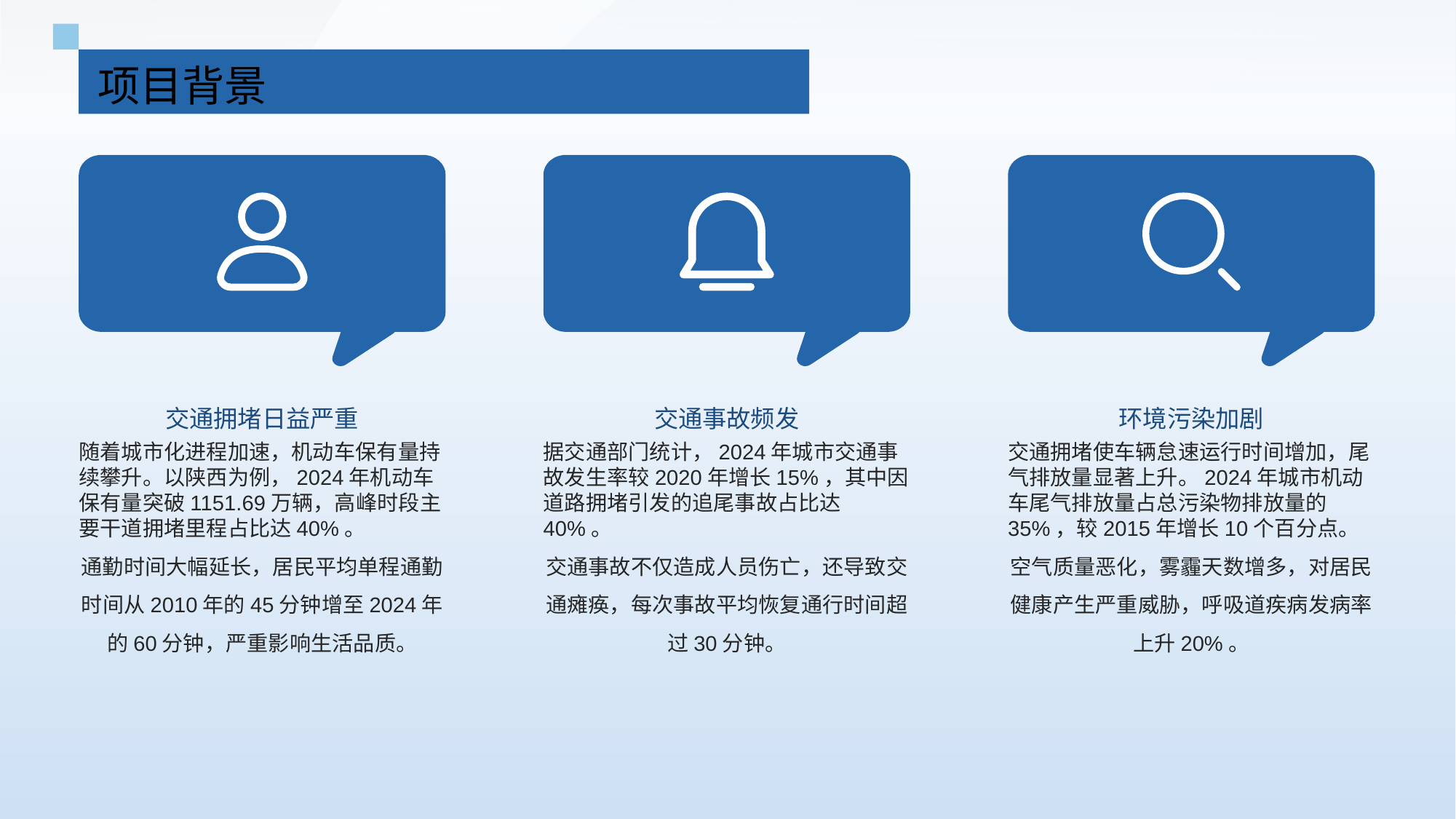

项目背景

交通拥堵日益严重
交通事故频发
环境污染加剧
随着城市化进程加速，机动车保有量持续攀升。以陕西为例，2024年机动车保有量突破1151.69万辆，高峰时段主要干道拥堵里程占比达40%。
通勤时间大幅延长，居民平均单程通勤时间从2010年的45分钟增至2024年的60分钟，严重影响生活品质。
据交通部门统计，2024年城市交通事故发生率较2020年增长15%，其中因道路拥堵引发的追尾事故占比达40%。
交通事故不仅造成人员伤亡，还导致交通瘫痪，每次事故平均恢复通行时间超过30分钟。
交通拥堵使车辆怠速运行时间增加，尾气排放量显著上升。2024年城市机动车尾气排放量占总污染物排放量的35%，较2015年增长10个百分点。
空气质量恶化，雾霾天数增多，对居民健康产生严重威胁，呼吸道疾病发病率上升20%。